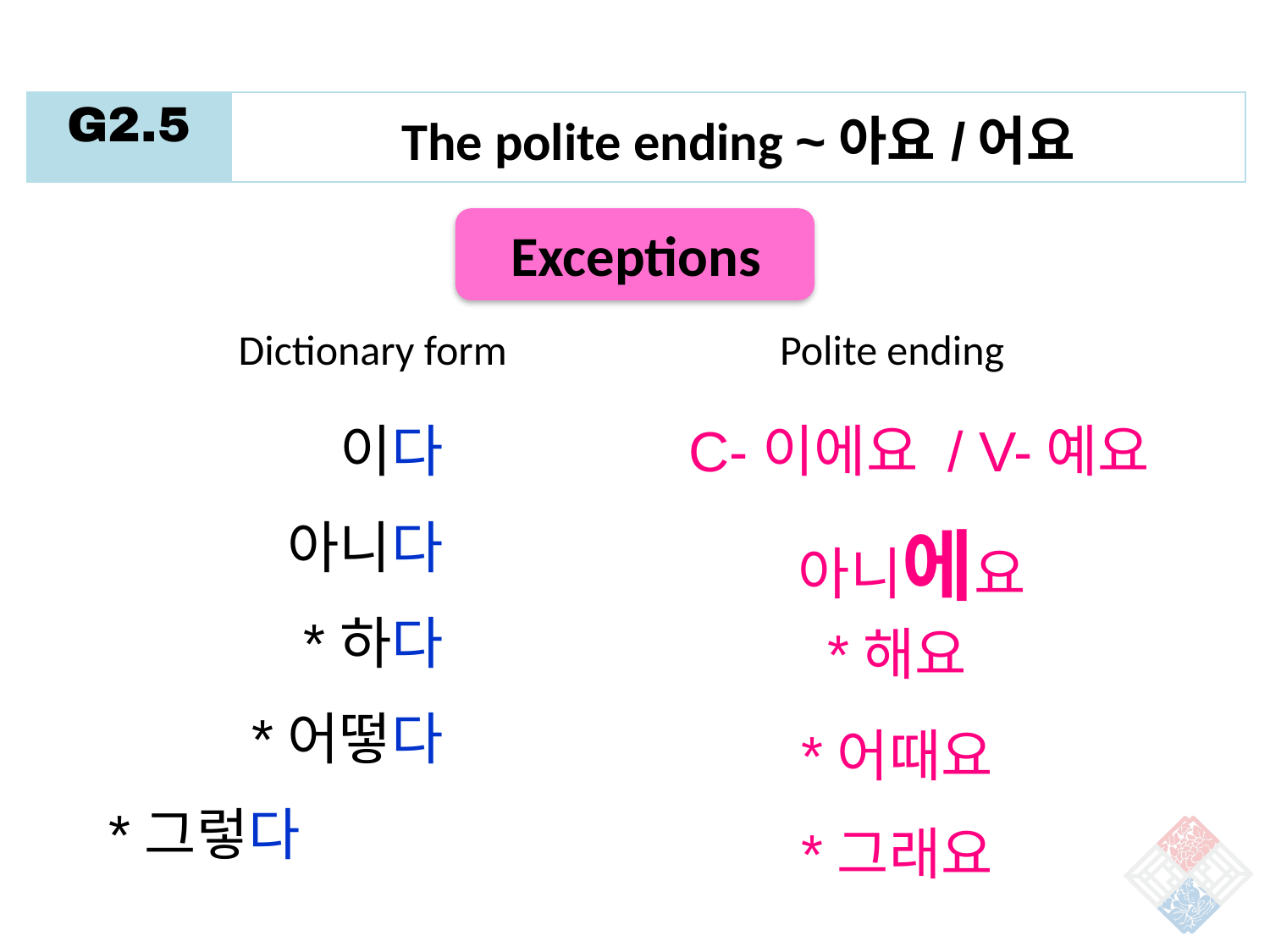

| G2.5 | The polite ending ~아요/어요 |
| --- | --- |

Exceptions
Dictionary form
Polite ending
이다
아니다
*하다
*어떻다
*그렇다
C-이에요 / V-예요
아니에요
*해요
*어때요

*그래요